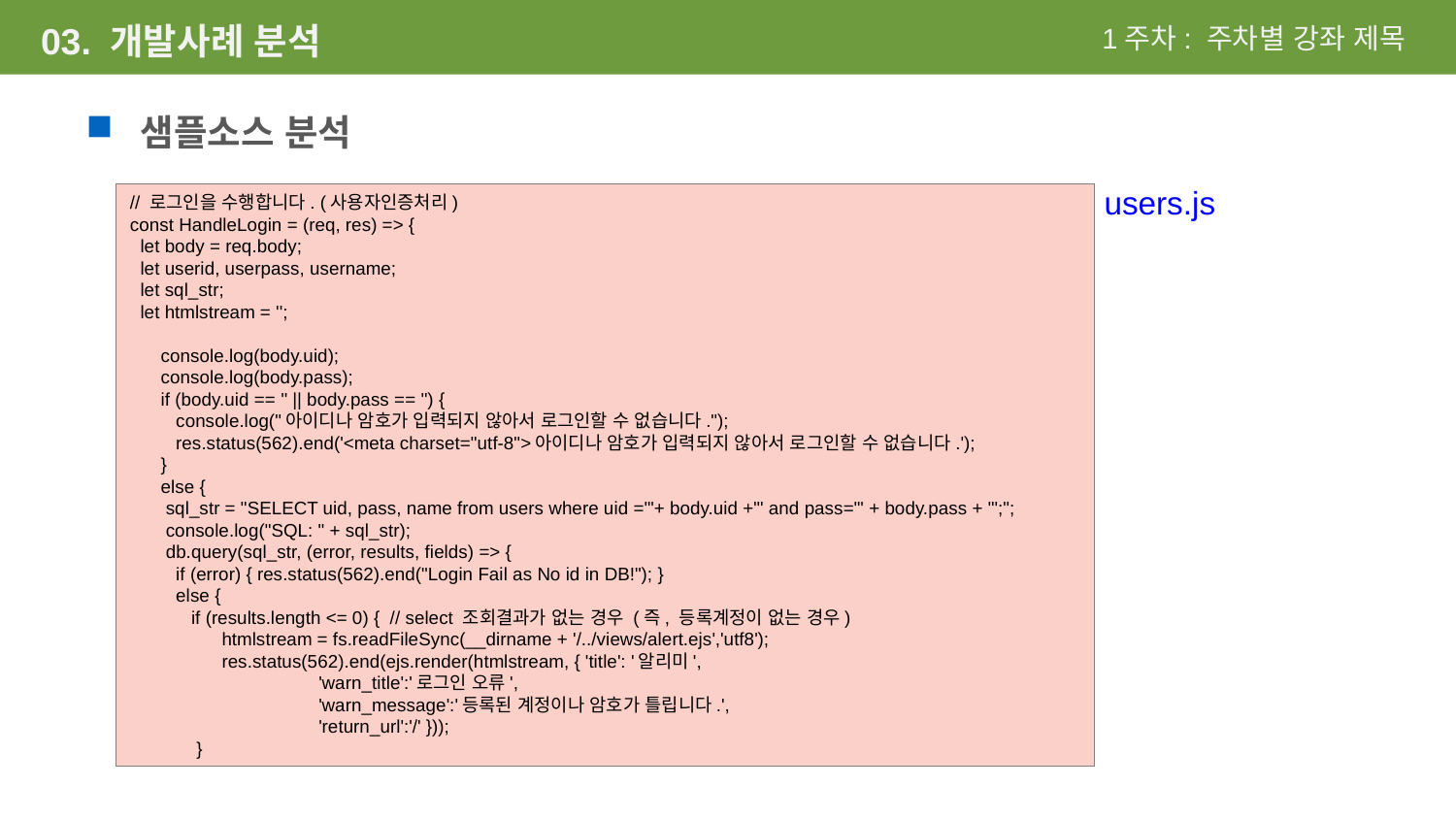

1주차: 주차별 강좌 제목
03. 개발사례 분석
샘플소스 분석
users.js
// 로그인을 수행합니다. (사용자인증처리)
const HandleLogin = (req, res) => {
  let body = req.body;
  let userid, userpass, username;
  let sql_str;
  let htmlstream = '';

      console.log(body.uid);
      console.log(body.pass);
      if (body.uid == '' || body.pass == '') {
         console.log("아이디나 암호가 입력되지 않아서 로그인할 수 없습니다.");
         res.status(562).end('<meta charset="utf-8">아이디나 암호가 입력되지 않아서 로그인할 수 없습니다.');
      }
      else {
       sql_str = "SELECT uid, pass, name from users where uid ='"+ body.uid +"' and pass='" + body.pass + "';";
       console.log("SQL: " + sql_str);
       db.query(sql_str, (error, results, fields) => {
         if (error) { res.status(562).end("Login Fail as No id in DB!"); }
         else {
            if (results.length <= 0) {  // select 조회결과가 없는 경우 (즉, 등록계정이 없는 경우)
                  htmlstream = fs.readFileSync(__dirname + '/../views/alert.ejs','utf8');
                  res.status(562).end(ejs.render(htmlstream, { 'title': '알리미',
                                     'warn_title':'로그인 오류',
                                     'warn_message':'등록된 계정이나 암호가 틀립니다.',
                                     'return_url':'/' }));
             }